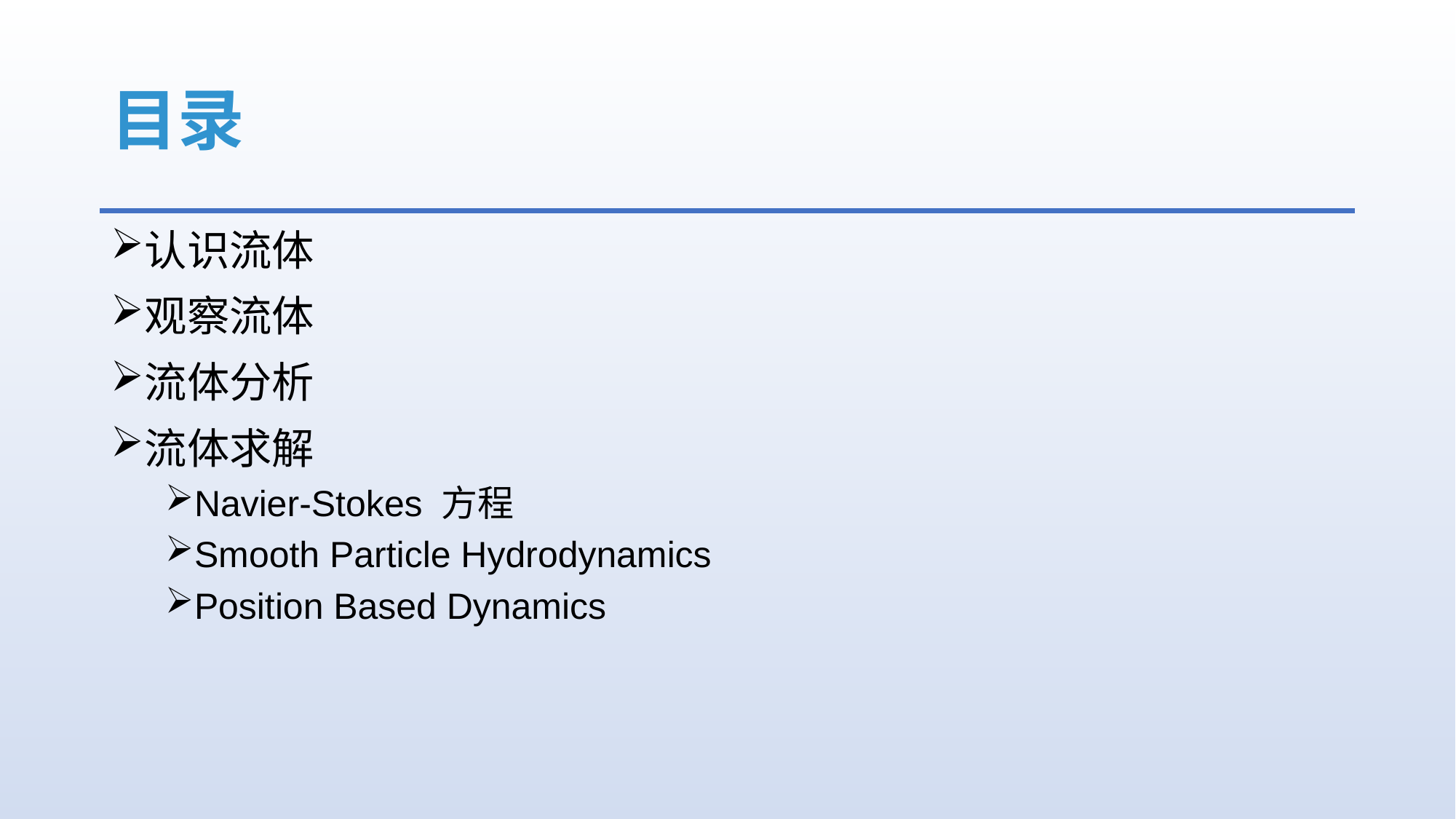

# 目录
认识流体
观察流体
流体分析
流体求解
Navier-Stokes 方程
Smooth Particle Hydrodynamics
Position Based Dynamics